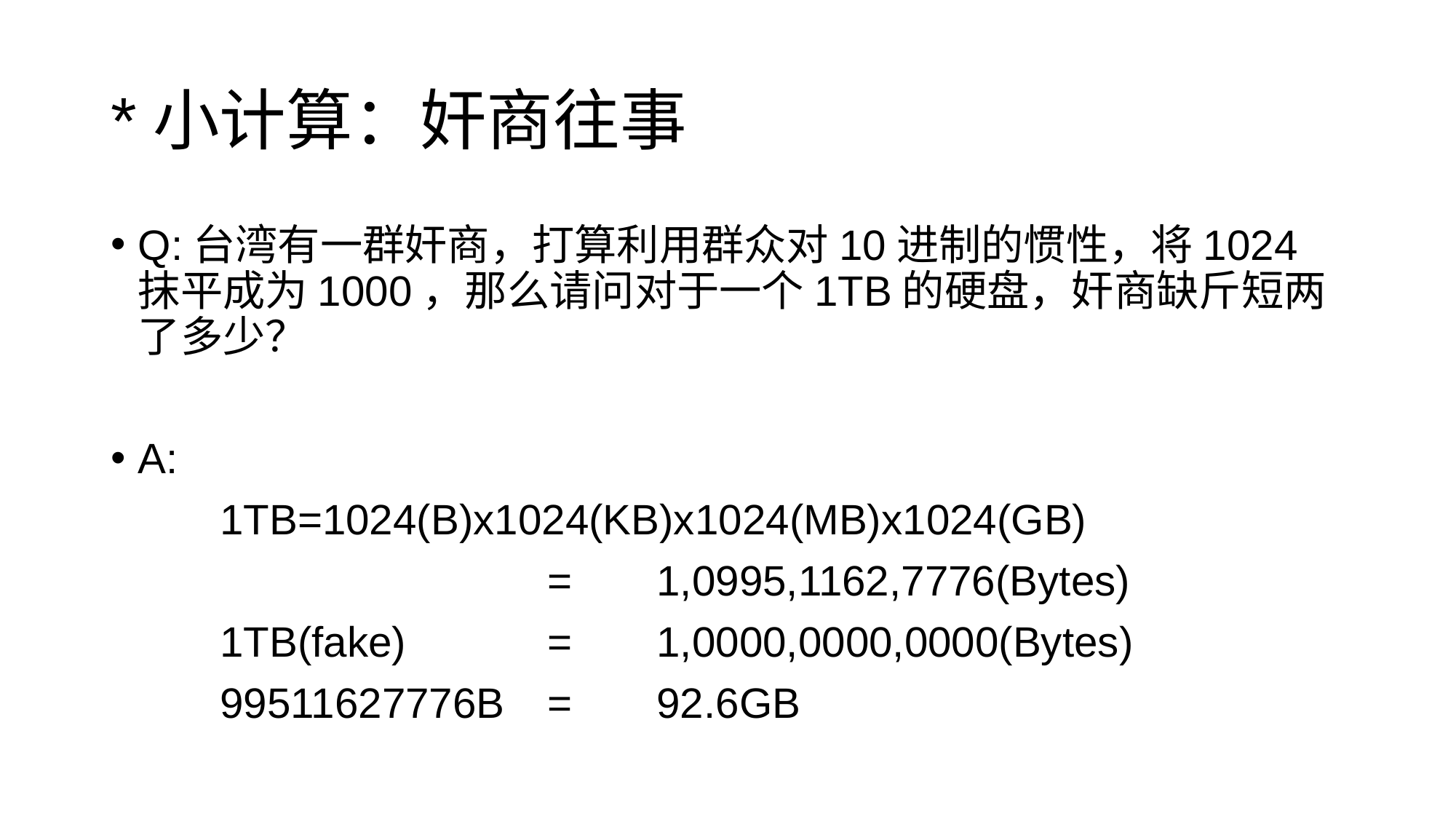

# *小计算：奸商往事
Q:台湾有一群奸商，打算利用群众对10进制的惯性，将1024抹平成为1000，那么请问对于一个1TB的硬盘，奸商缺斤短两了多少？

A:
	1TB=1024(B)x1024(KB)x1024(MB)x1024(GB)
      	    		 	=	1,0995,1162,7776(Bytes)
	1TB(fake)		=	1,0000,0000,0000(Bytes)
	99511627776B	=	92.6GB